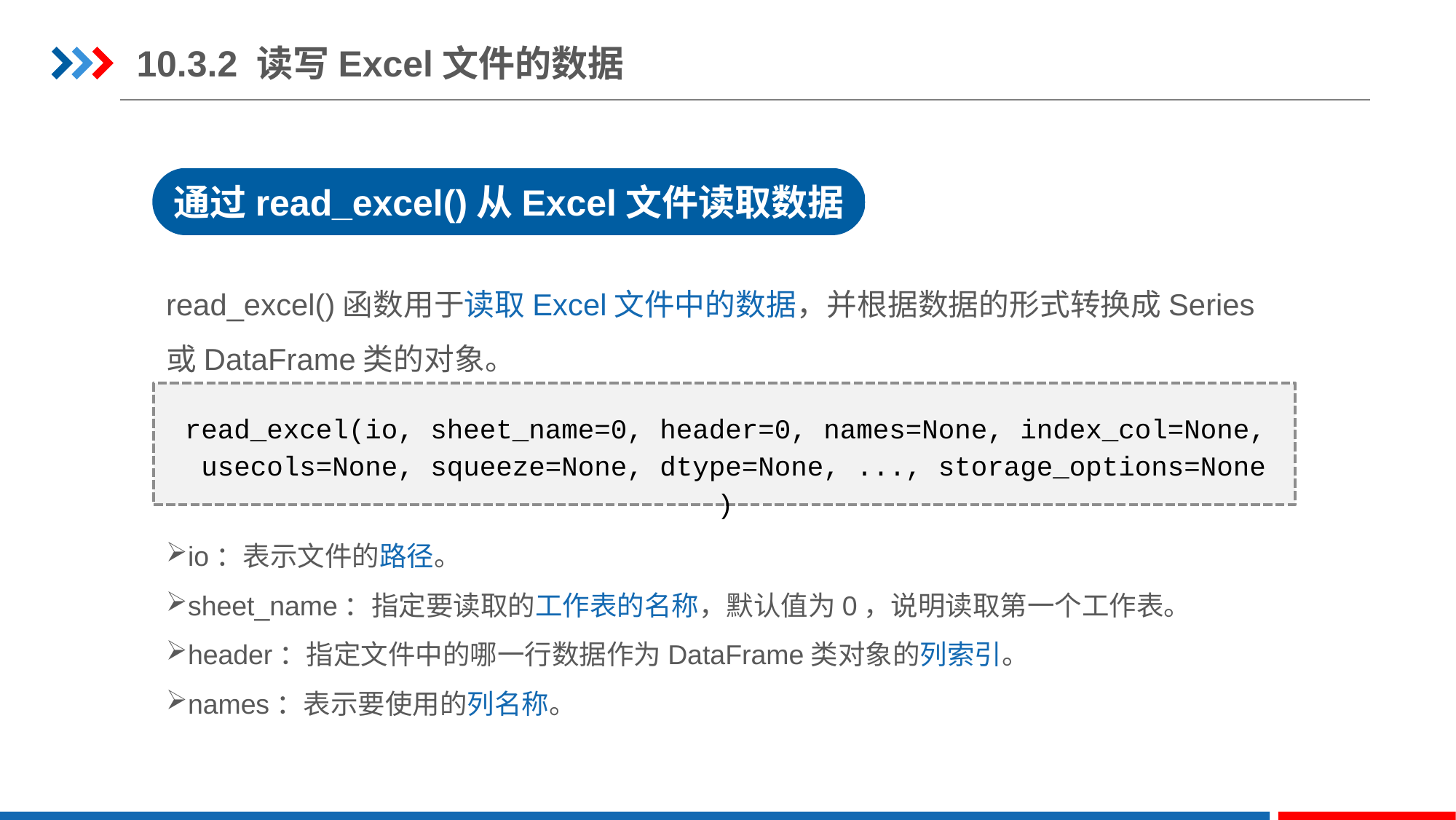

10.3.2 读写Excel文件的数据
通过read_excel()从Excel文件读取数据
read_excel()函数用于读取Excel文件中的数据，并根据数据的形式转换成Series或DataFrame类的对象。

read_excel(io, sheet_name=0, header=0, names=None, index_col=None, usecols=None, squeeze=None, dtype=None, ..., storage_options=None)
io：表示文件的路径。
sheet_name：指定要读取的工作表的名称，默认值为0，说明读取第一个工作表。
header：指定文件中的哪一行数据作为DataFrame类对象的列索引。
names：表示要使用的列名称。